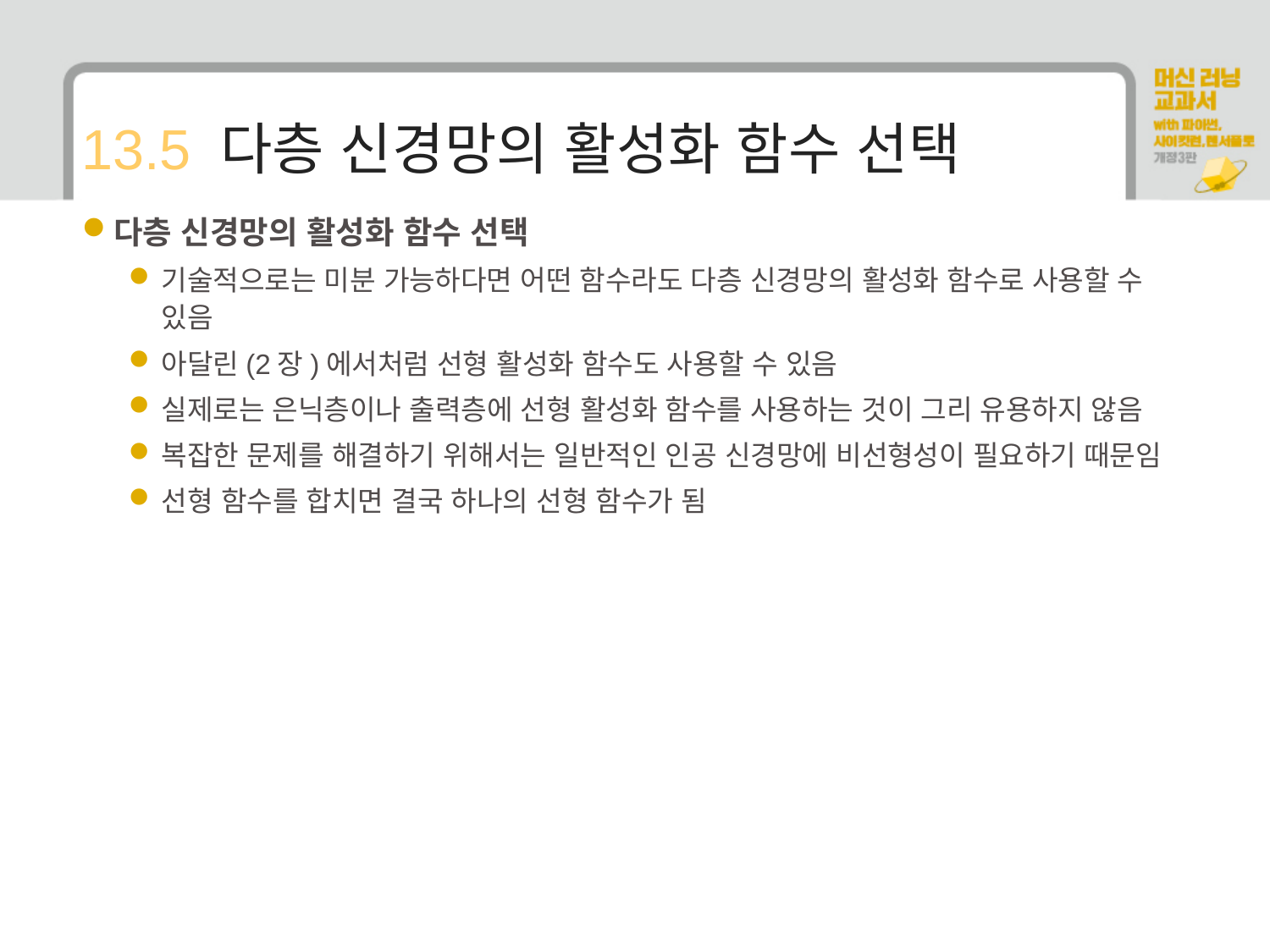

# 13.5 다층 신경망의 활성화 함수 선택
다층 신경망의 활성화 함수 선택
기술적으로는 미분 가능하다면 어떤 함수라도 다층 신경망의 활성화 함수로 사용할 수 있음
아달린(2장)에서처럼 선형 활성화 함수도 사용할 수 있음
실제로는 은닉층이나 출력층에 선형 활성화 함수를 사용하는 것이 그리 유용하지 않음
복잡한 문제를 해결하기 위해서는 일반적인 인공 신경망에 비선형성이 필요하기 때문임
선형 함수를 합치면 결국 하나의 선형 함수가 됨